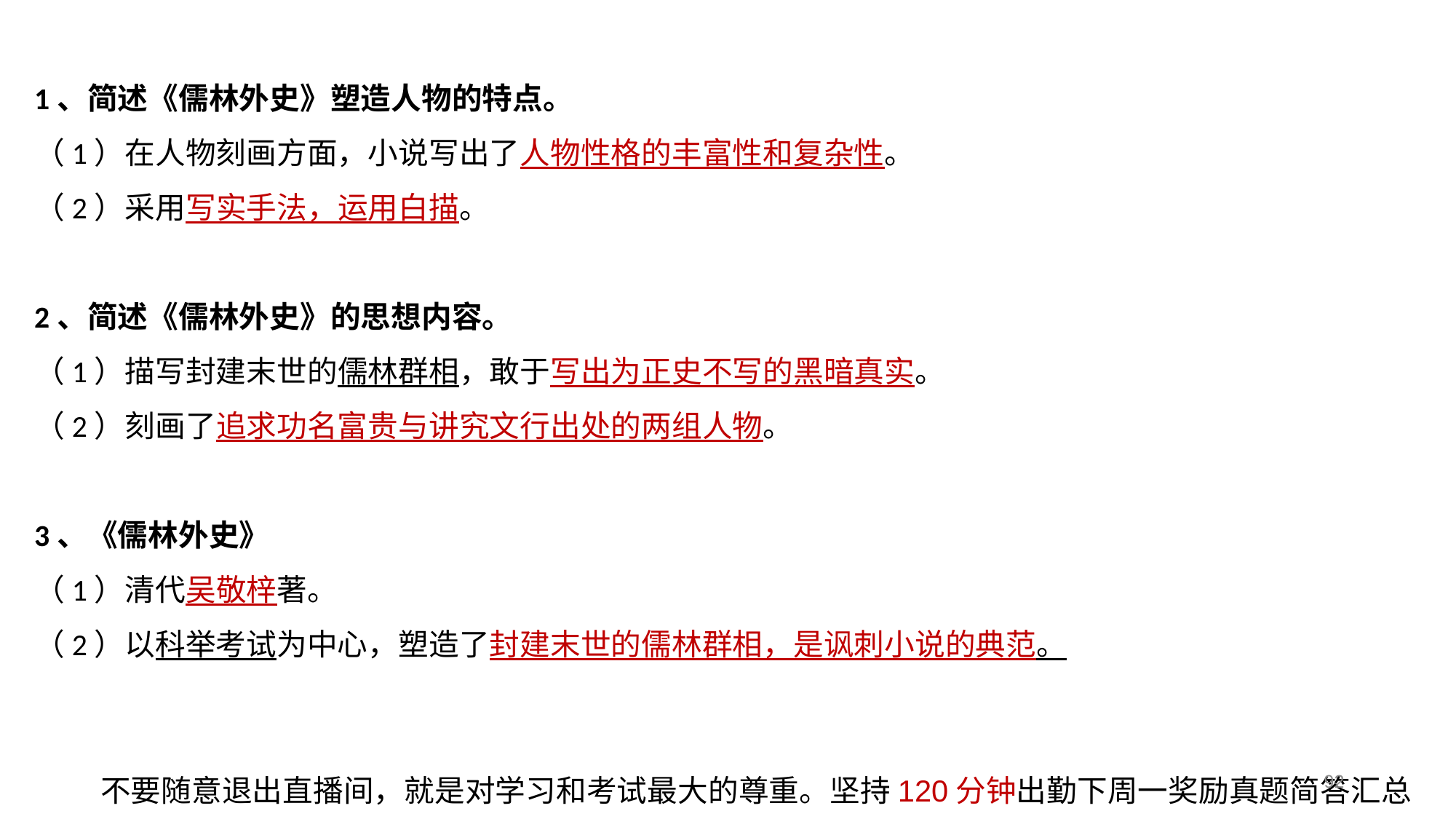

1、简述《儒林外史》塑造人物的特点。
（1）在人物刻画方面，小说写出了人物性格的丰富性和复杂性。
（2）采用写实手法，运用白描。

2、简述《儒林外史》的思想内容。
（1）描写封建末世的儒林群相，敢于写出为正史不写的黑暗真实。
（2）刻画了追求功名富贵与讲究文行出处的两组人物。

3、《儒林外史》
（1）清代吴敬梓著。
（2）以科举考试为中心，塑造了封建末世的儒林群相，是讽刺小说的典范。

92